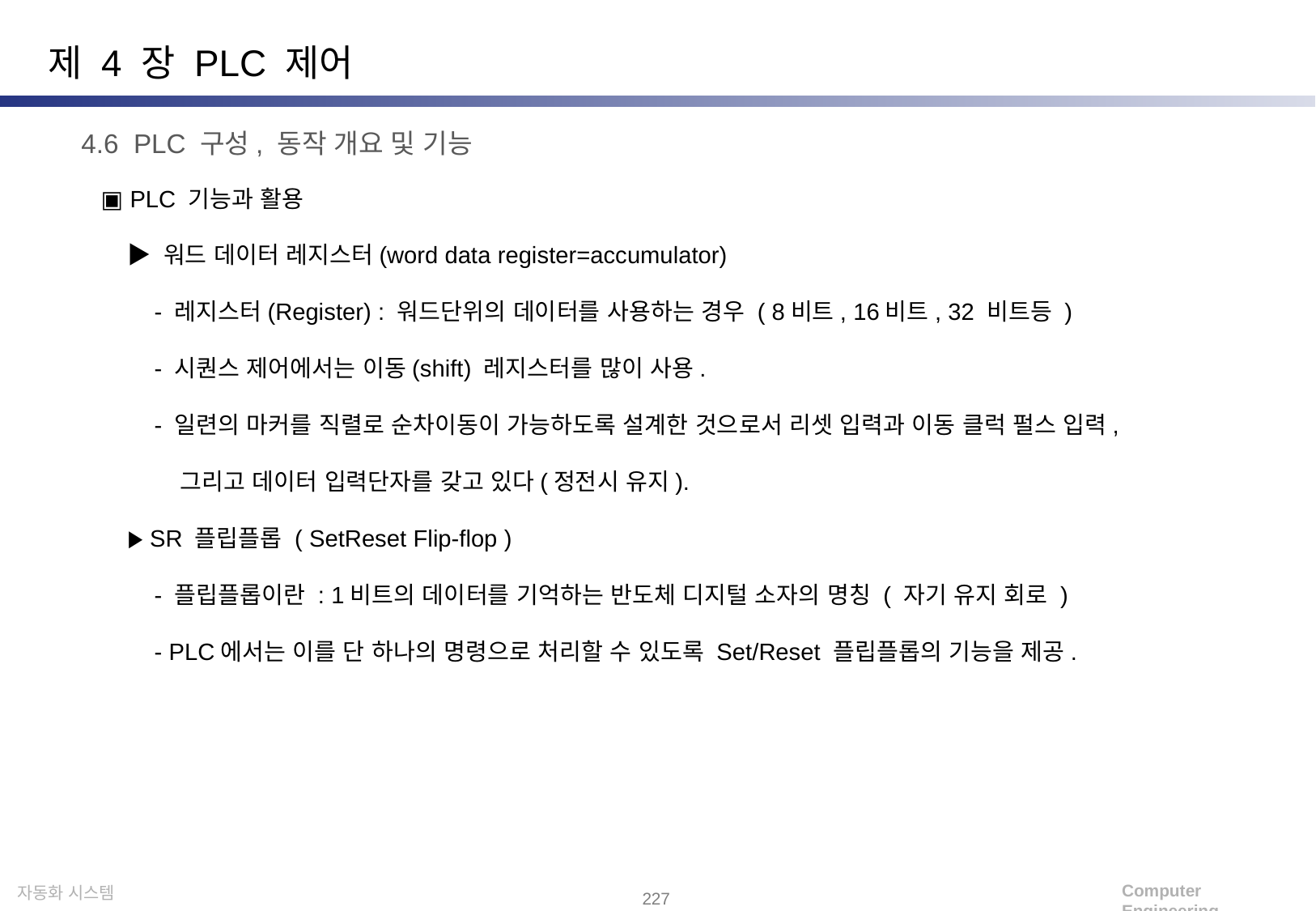

제 4 장 PLC 제어
4.6  PLC 구성, 동작 개요 및 기능
▣ PLC 기능과 활용
    ▶ 워드 데이터 레지스터(word data register=accumulator)
        - 레지스터(Register) : 워드단위의 데이터를 사용하는 경우 ( 8비트, 16비트, 32 비트등 )
        - 시퀀스 제어에서는 이동(shift) 레지스터를 많이 사용.
        - 일련의 마커를 직렬로 순차이동이 가능하도록 설계한 것으로서 리셋 입력과 이동 클럭 펄스 입력,
           그리고 데이터 입력단자를 갖고 있다(정전시 유지).
    ▶ SR 플립플롭 ( SetReset Flip-flop )
        - 플립플롭이란 : 1비트의 데이터를 기억하는 반도체 디지털 소자의 명칭 ( 자기 유지 회로 )
        - PLC에서는 이를 단 하나의 명령으로 처리할 수 있도록 Set/Reset 플립플롭의 기능을 제공.